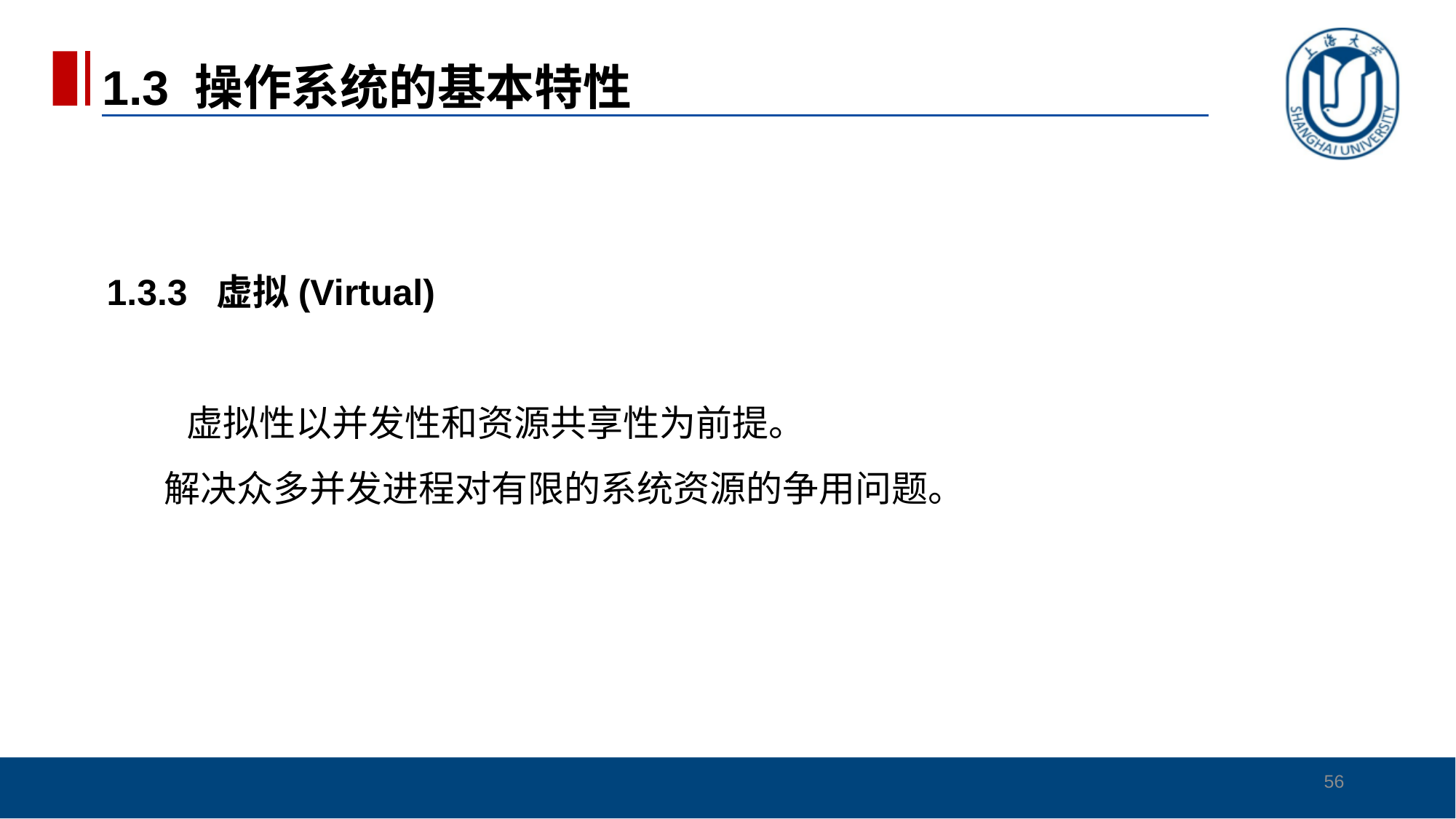

1.3 操作系统的基本特性
# 1.3.3  虚拟(Virtual) 虚拟性以并发性和资源共享性为前提。 解决众多并发进程对有限的系统资源的争用问题。
56